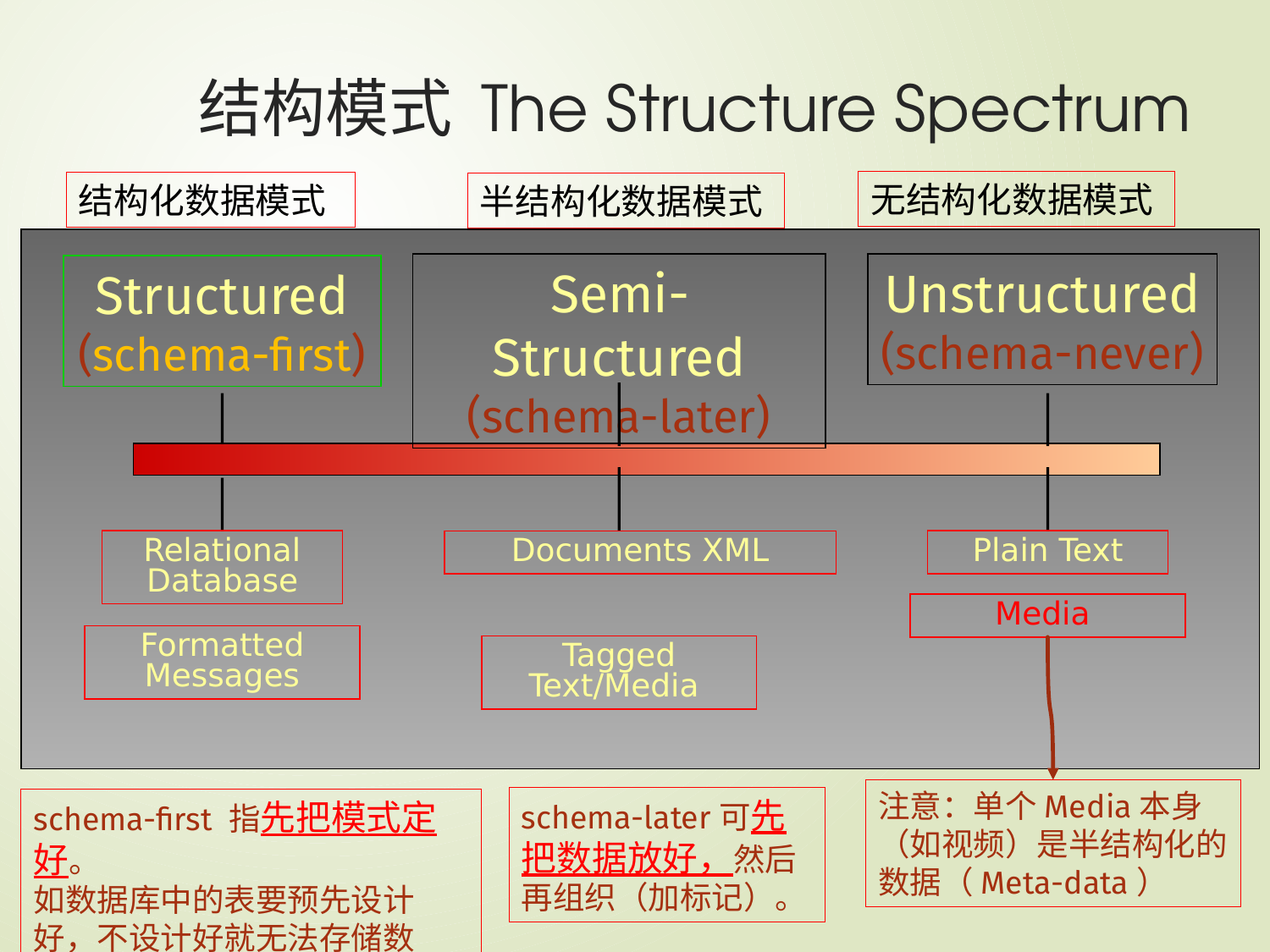

# 结构模式 The Structure Spectrum
无结构化数据模式
结构化数据模式
半结构化数据模式

Semi-Structured (schema-later)

Documents XML
Tagged Text/Media
schema-later可先把数据放好，然后再组织（加标记）。
Unstructured (schema-never)

Plain Text
Media
注意：单个Media本身（如视频）是半结构化的数据（Meta-data）
Structured (schema-first)

Relational Database
Formatted Messages

schema-first 指先把模式定好。
如数据库中的表要预先设计好，不设计好就无法存储数据。